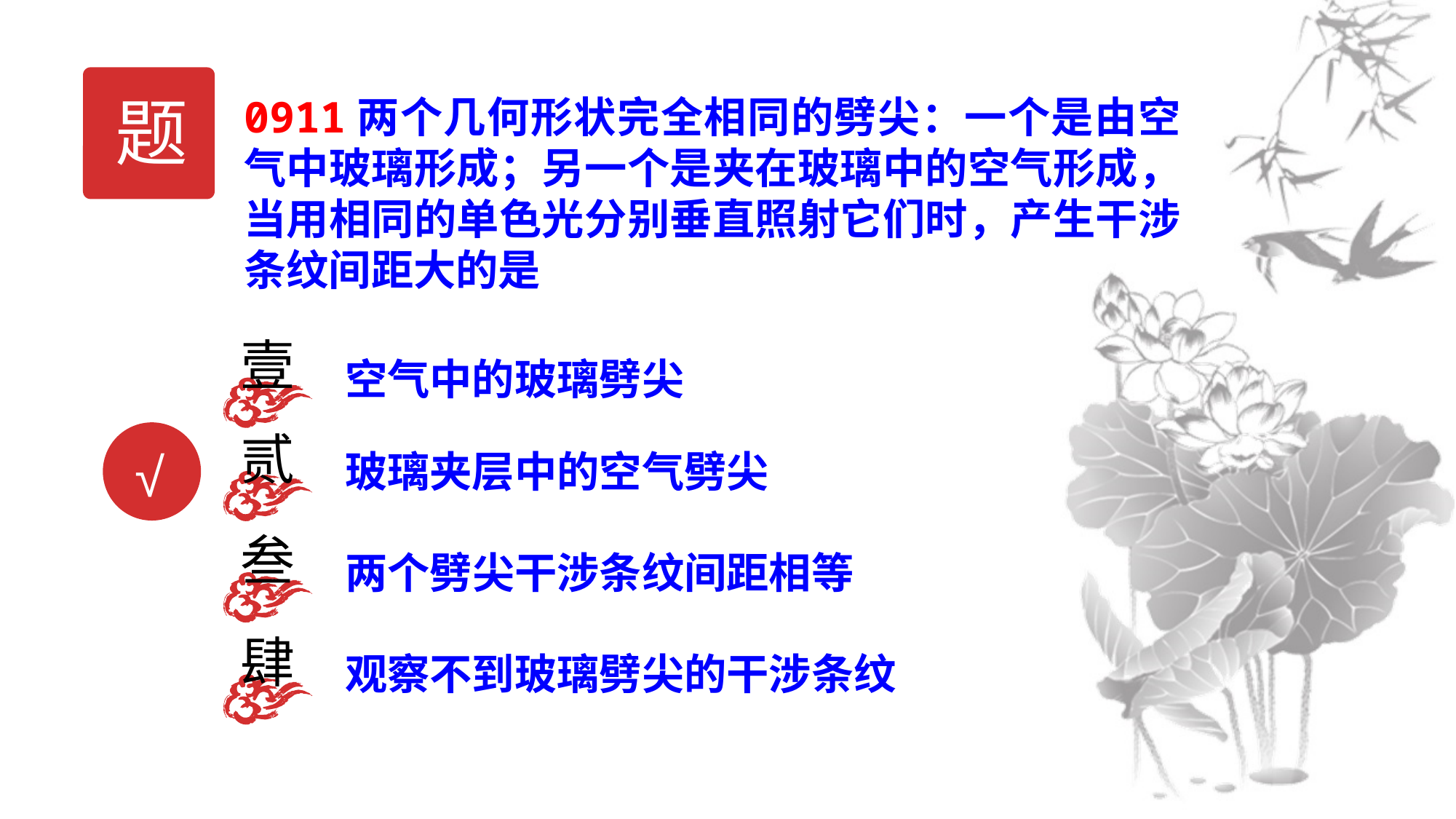

题
0911两个几何形状完全相同的劈尖：一个是由空气中玻璃形成；另一个是夹在玻璃中的空气形成，当用相同的单色光分别垂直照射它们时，产生干涉条纹间距大的是
壹

空气中的玻璃劈尖
贰

玻璃夹层中的空气劈尖

√
叁

两个劈尖干涉条纹间距相等
肆

观察不到玻璃劈尖的干涉条纹